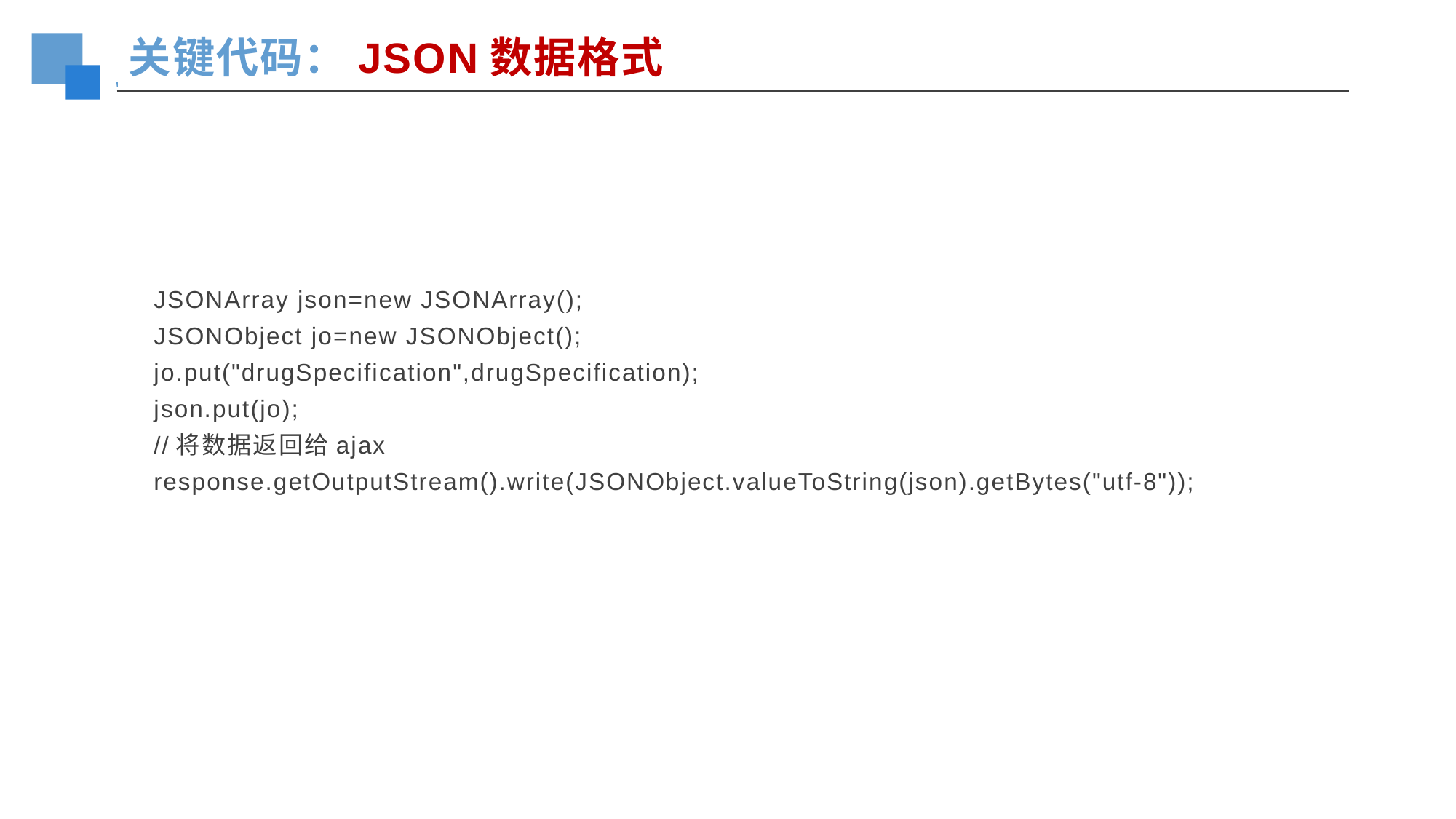

关键代码：JSON数据格式
JSONArray json=new JSONArray();
JSONObject jo=new JSONObject();
jo.put("drugSpecification",drugSpecification);
json.put(jo);
//将数据返回给ajax    response.getOutputStream().write(JSONObject.valueToString(json).getBytes("utf-8"));